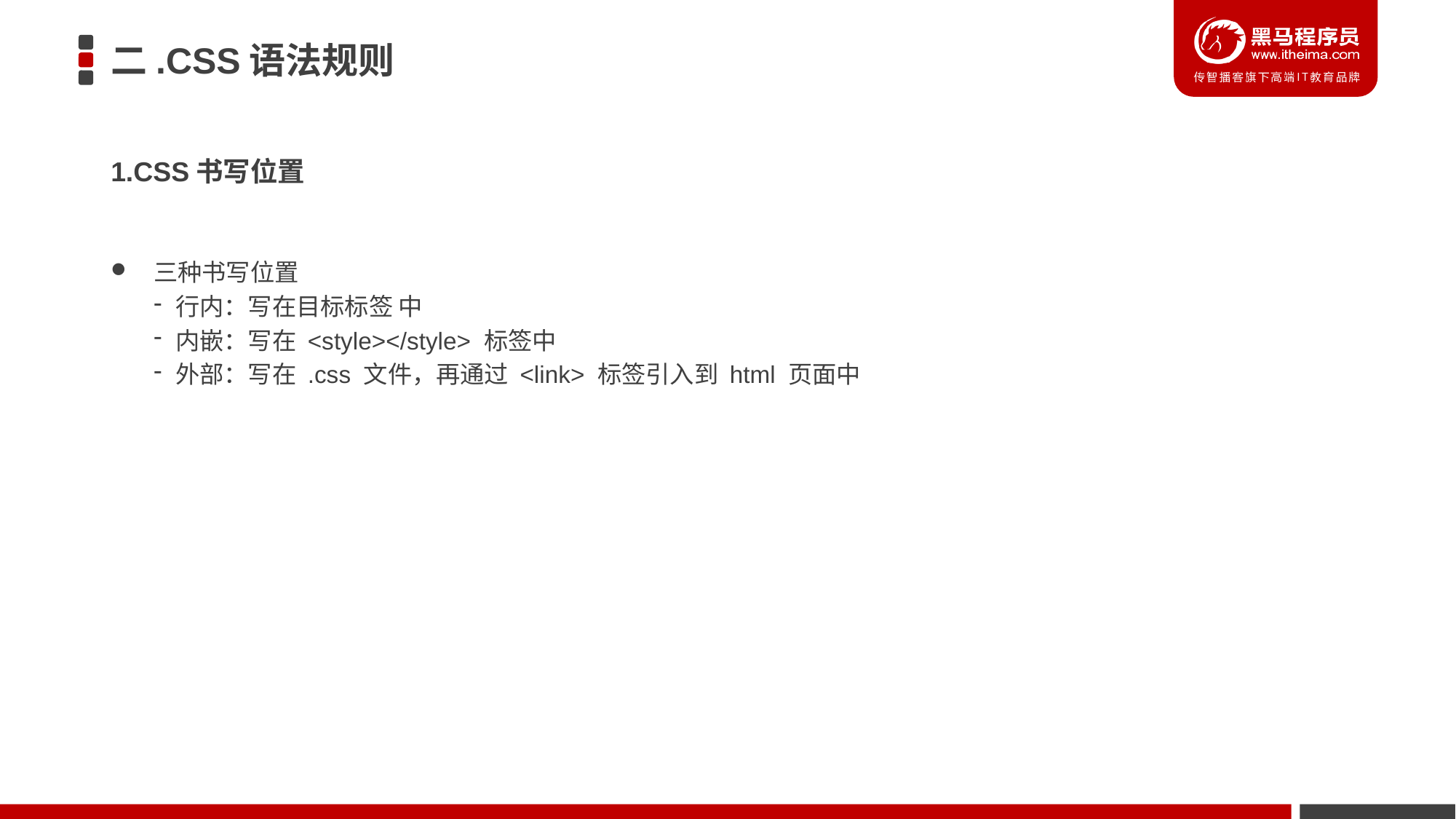

# 二.CSS语法规则
1.CSS书写位置
三种书写位置
行内：写在目标标签 中
内嵌：写在 <style></style> 标签中
外部：写在 .css 文件，再通过 <link> 标签引入到 html 页面中